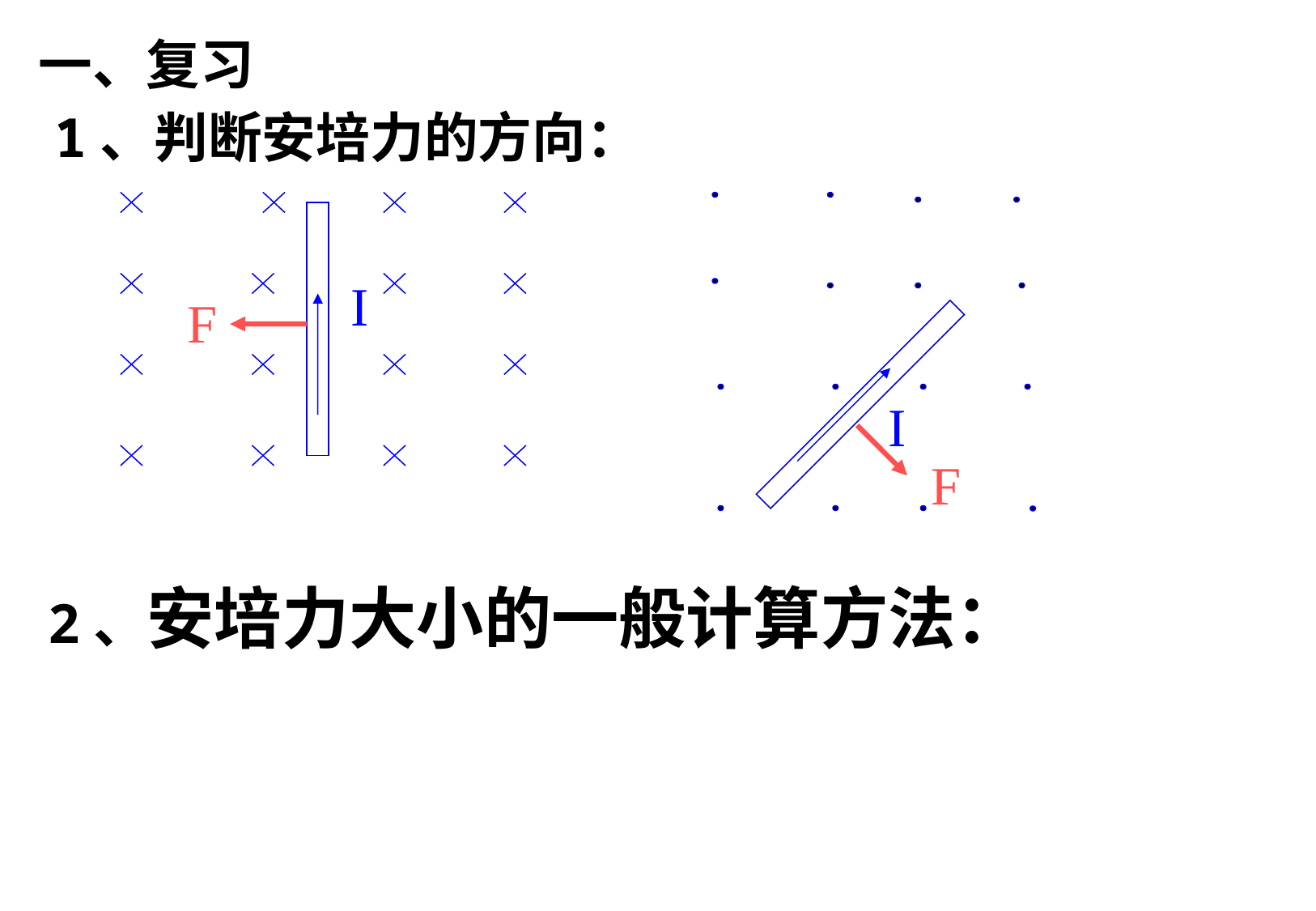

一、复习
1、判断安培力的方向：

I

I

F

F

2、安培力大小的一般计算方法：